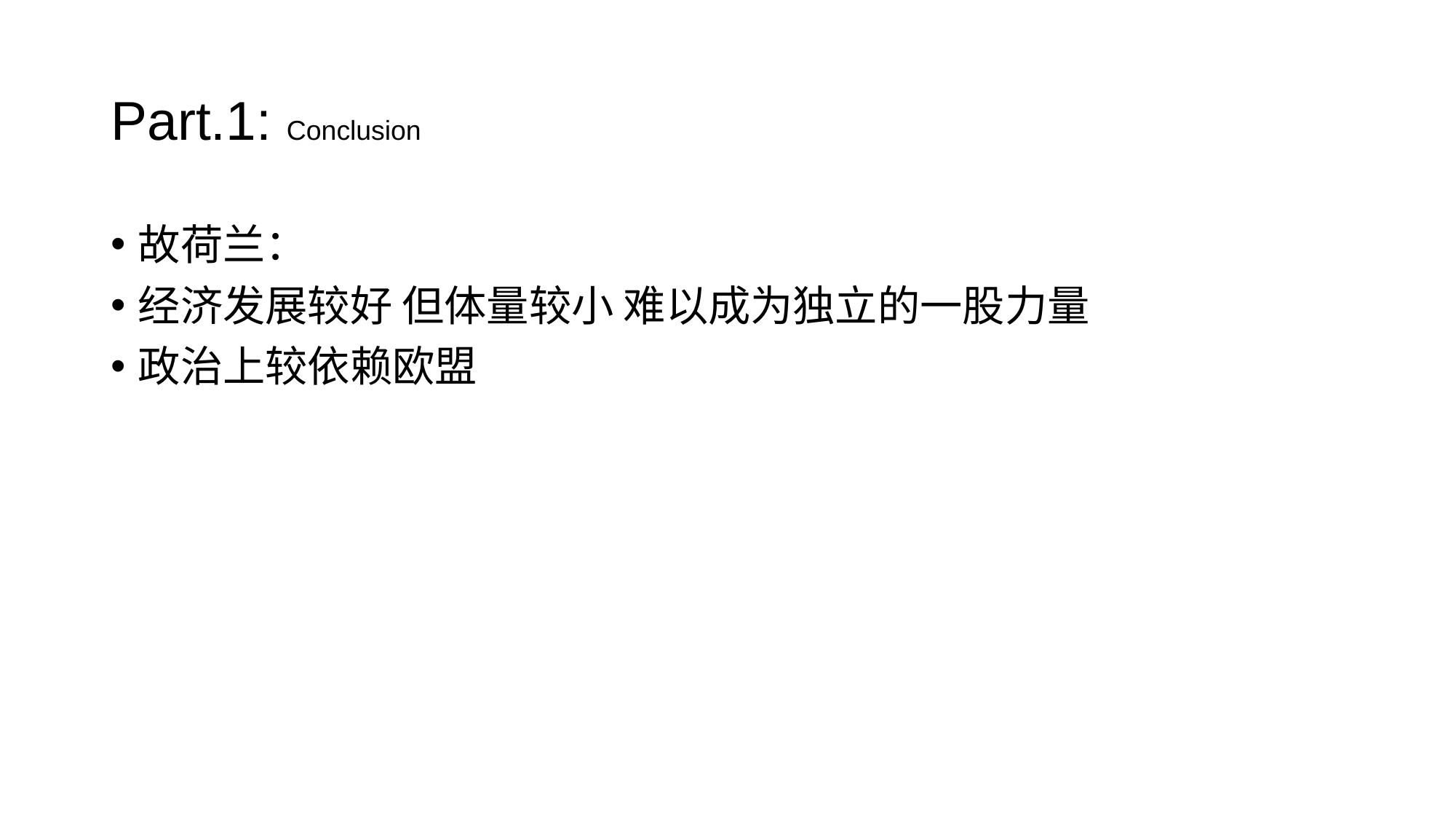

# Part.1: Conclusion
故荷兰：
经济发展较好 但体量较小 难以成为独立的一股力量
政治上较依赖欧盟